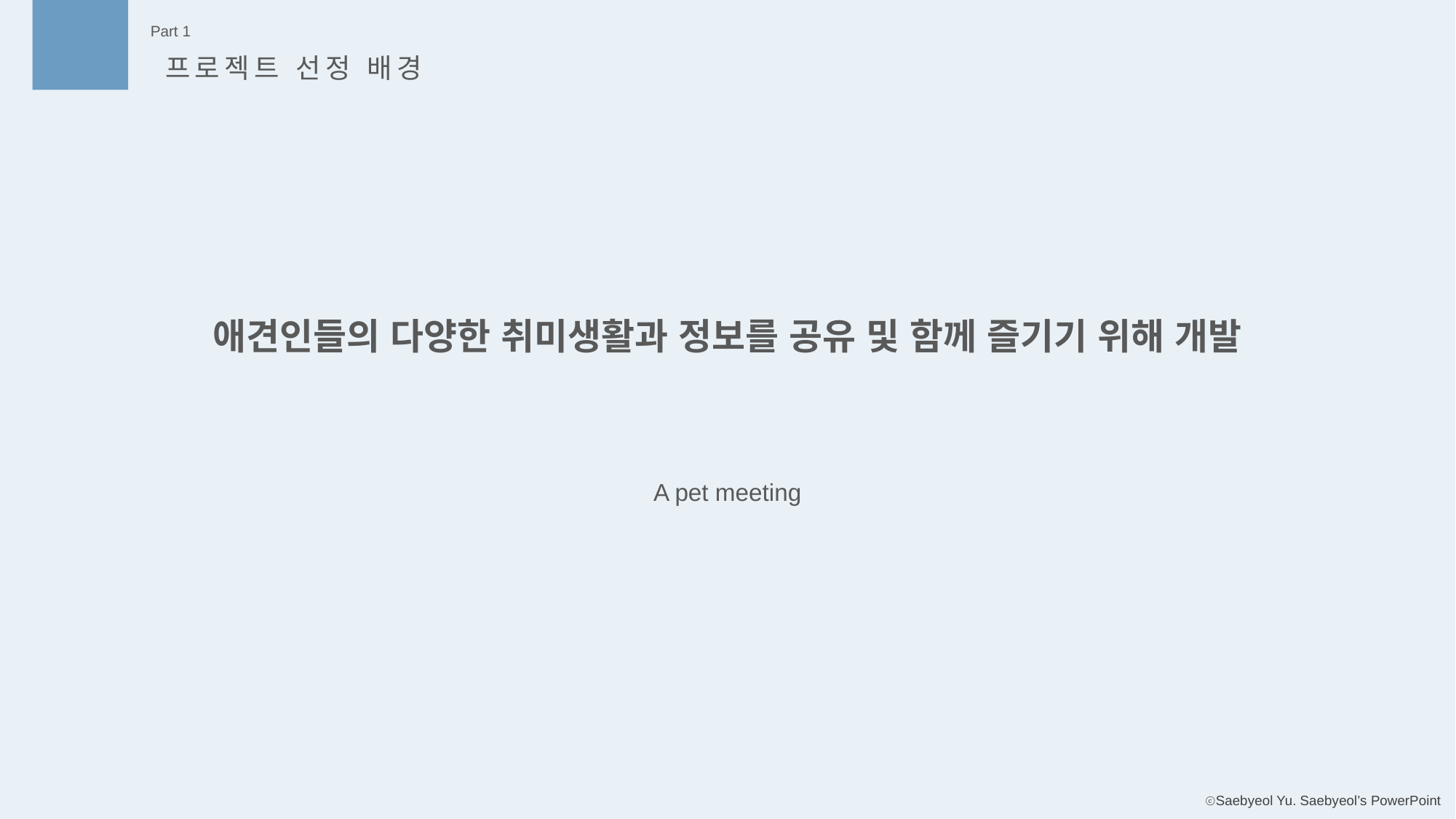

Part 1
프로젝트 선정 배경
애견인들의 다양한 취미생활과 정보를 공유 및 함께 즐기기 위해 개발
A pet meeting